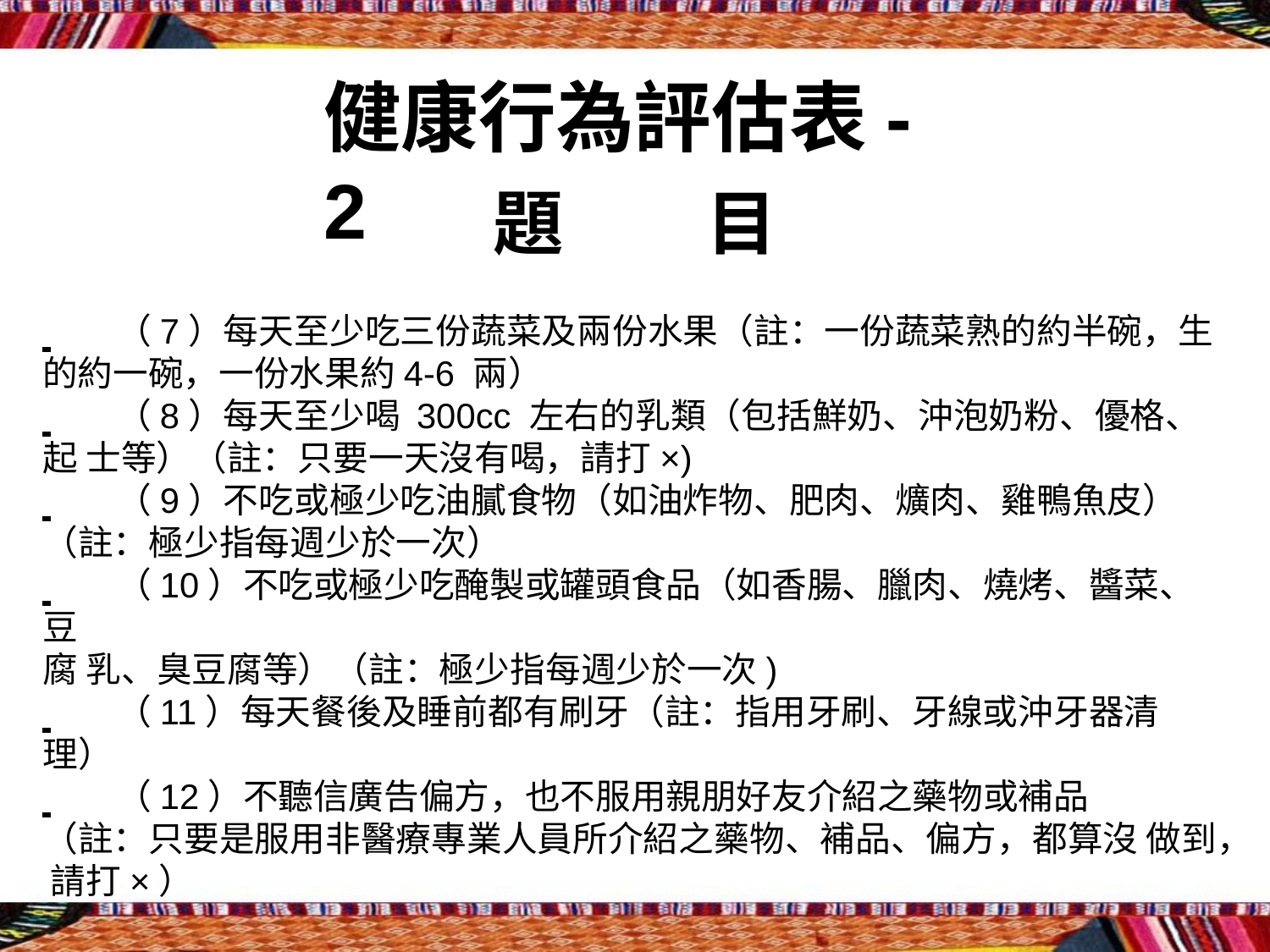

# 健康行為評估表-2
題	目
 	（7）每天至少吃三份蔬菜及兩份水果（註：一份蔬菜熟的約半碗，生
的約一碗，一份水果約4-6 兩）
 	（8）每天至少喝 300cc 左右的乳類（包括鮮奶、沖泡奶粉、優格、起 士等）（註：只要一天沒有喝，請打×)
 	（9）不吃或極少吃油膩食物（如油炸物、肥肉、爌肉、雞鴨魚皮）
（註：極少指每週少於一次）
 	（10）不吃或極少吃醃製或罐頭食品（如香腸、臘肉、燒烤、醬菜、豆
腐 乳、臭豆腐等）（註：極少指每週少於一次)
 	（11）每天餐後及睡前都有刷牙（註：指用牙刷、牙線或沖牙器清理）
 	（12）不聽信廣告偏方，也不服用親朋好友介紹之藥物或補品
（註：只要是服用非醫療專業人員所介紹之藥物、補品、偏方，都算沒 做到，  請打×）